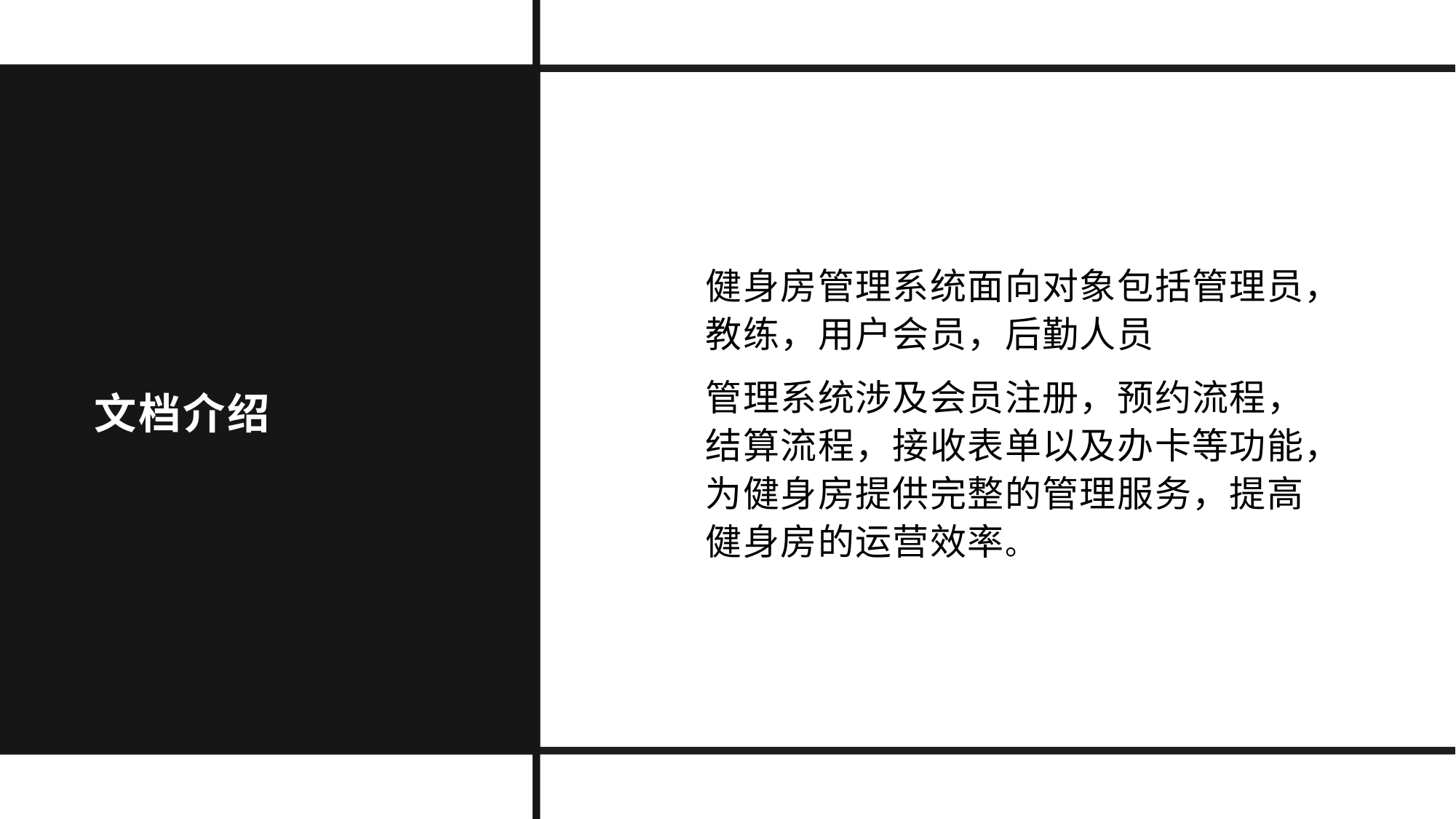

# 文档介绍
健身房管理系统面向对象包括管理员，教练，用户会员，后勤人员
管理系统涉及会员注册，预约流程，结算流程，接收表单以及办卡等功能，为健身房提供完整的管理服务，提高健身房的运营效率。